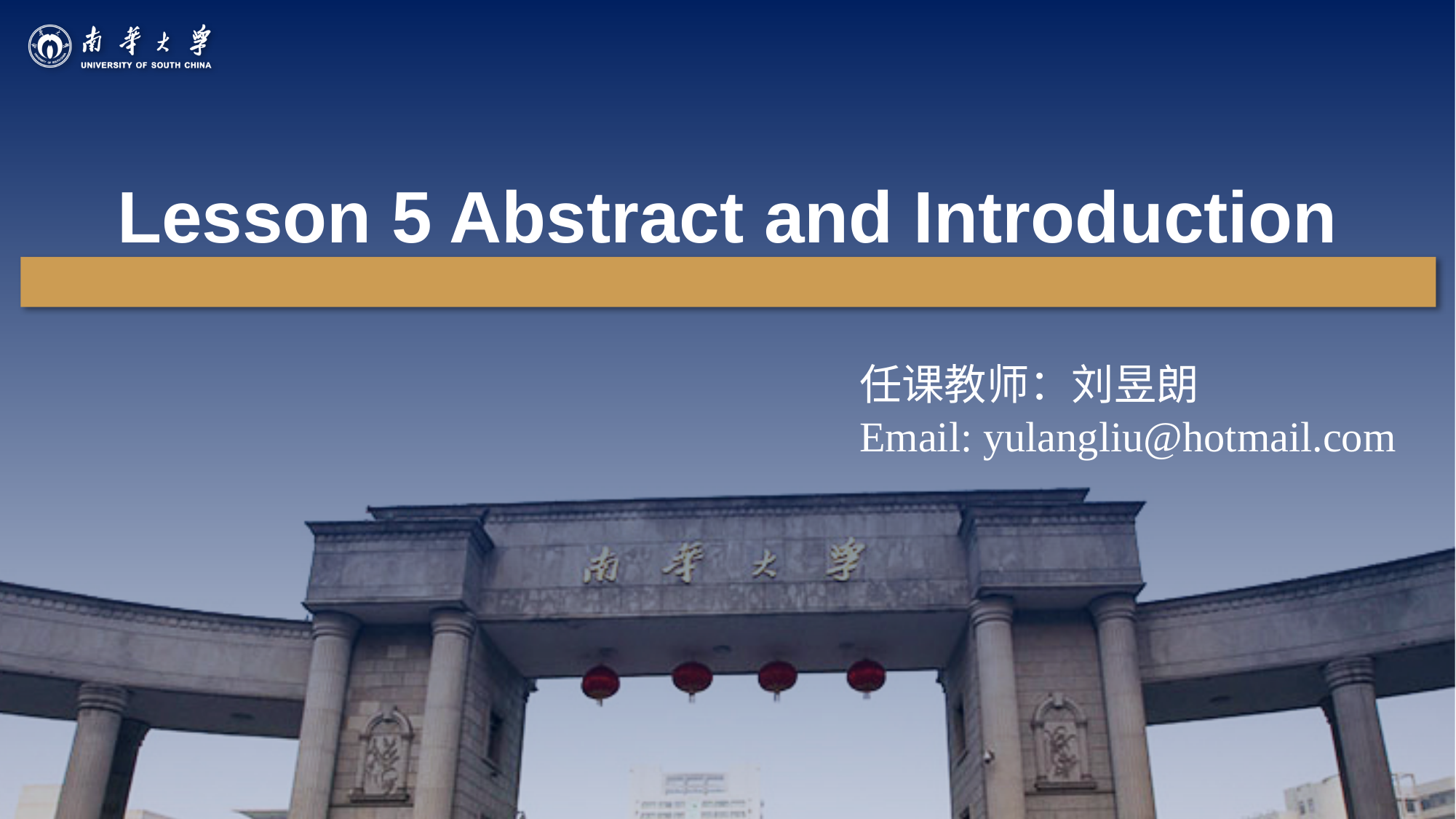

Lesson 5 Abstract and Introduction

任课教师：刘昱朗
Email: yulangliu@hotmail.com